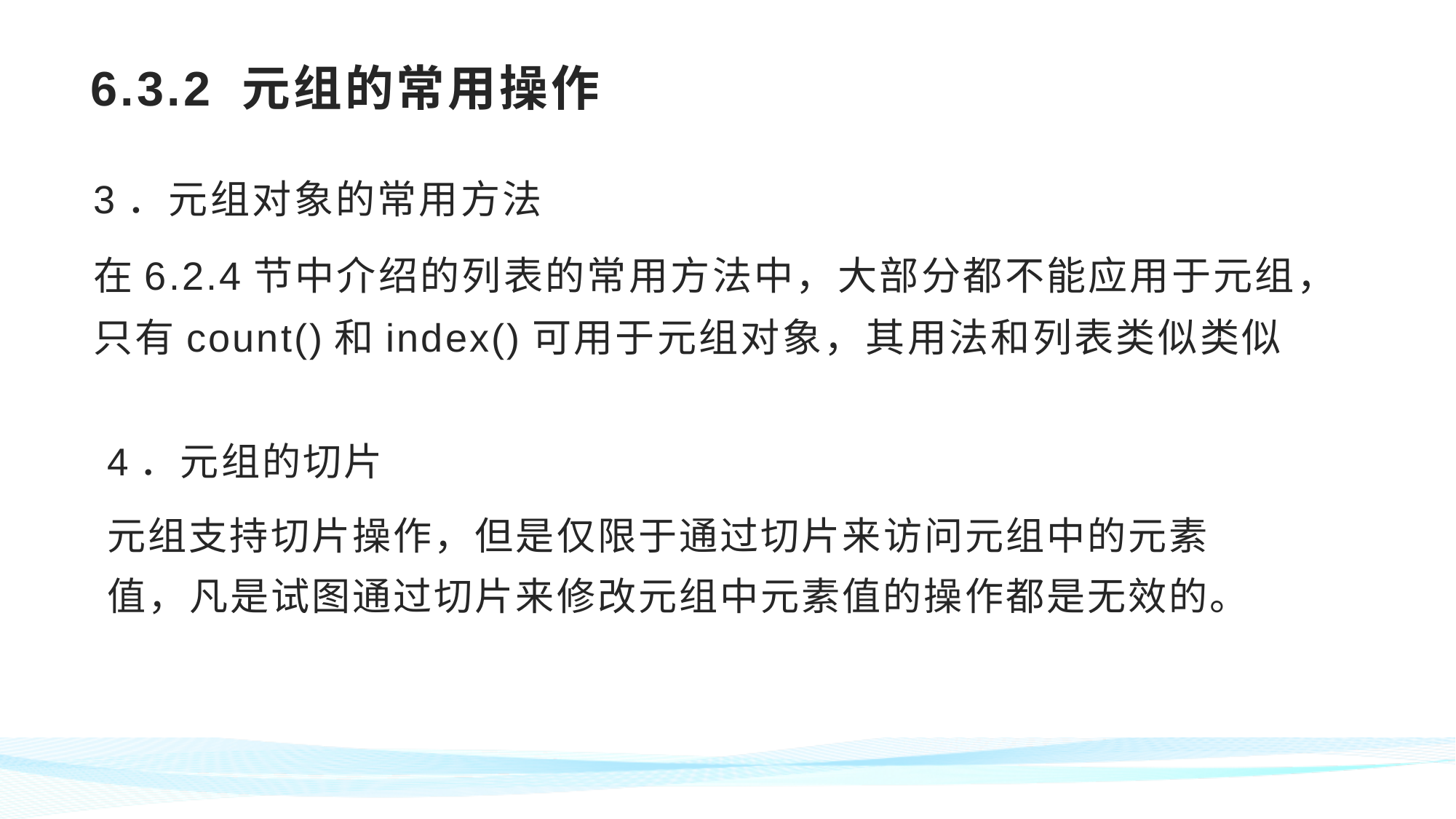

# 6.3.2 元组的常用操作
3．元组对象的常用方法
在6.2.4节中介绍的列表的常用方法中，大部分都不能应用于元组，只有count()和index()可用于元组对象，其用法和列表类似类似
4．元组的切片
元组支持切片操作，但是仅限于通过切片来访问元组中的元素值，凡是试图通过切片来修改元组中元素值的操作都是无效的。
50